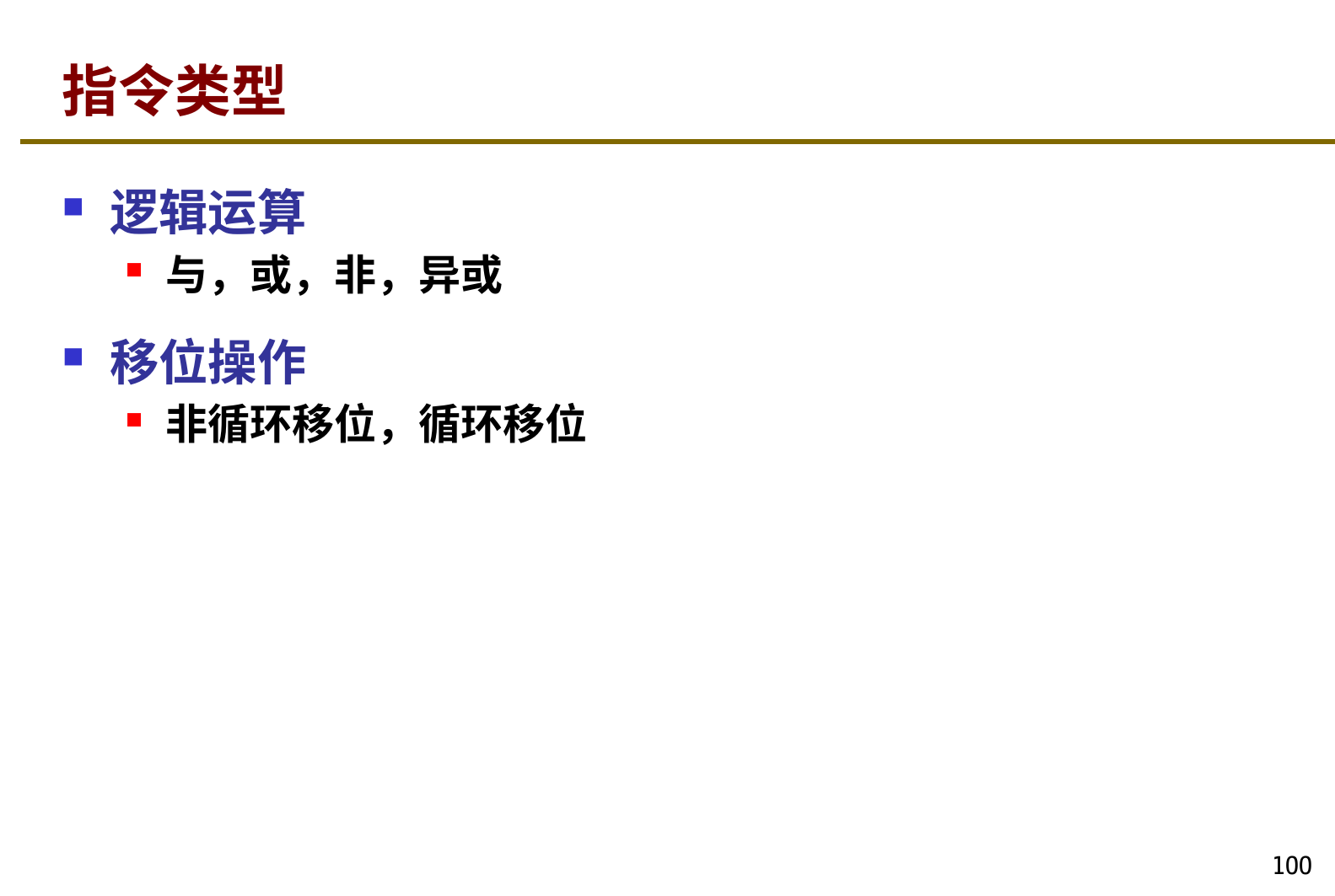

# 指令类型
逻辑运算
与，或，非，异或
移位操作
非循环移位，循环移位
100